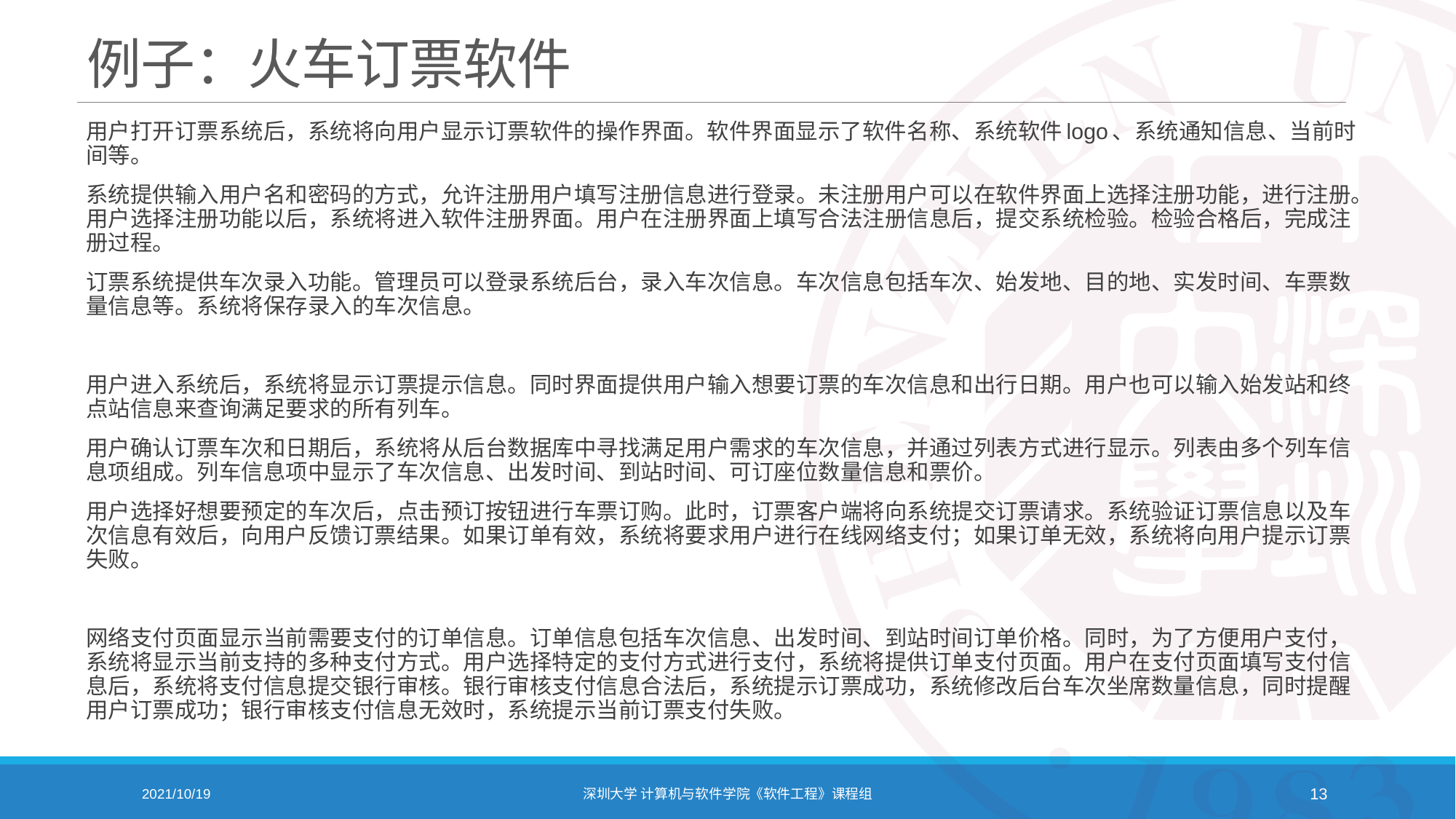

# 例子：火车订票软件
用户打开订票系统后，系统将向用户显示订票软件的操作界面。软件界面显示了软件名称、系统软件logo、系统通知信息、当前时间等。
系统提供输入用户名和密码的方式，允许注册用户填写注册信息进行登录。未注册用户可以在软件界面上选择注册功能，进行注册。用户选择注册功能以后，系统将进入软件注册界面。用户在注册界面上填写合法注册信息后，提交系统检验。检验合格后，完成注册过程。
订票系统提供车次录入功能。管理员可以登录系统后台，录入车次信息。车次信息包括车次、始发地、目的地、实发时间、车票数量信息等。系统将保存录入的车次信息。

用户进入系统后，系统将显示订票提示信息。同时界面提供用户输入想要订票的车次信息和出行日期。用户也可以输入始发站和终点站信息来查询满足要求的所有列车。
用户确认订票车次和日期后，系统将从后台数据库中寻找满足用户需求的车次信息，并通过列表方式进行显示。列表由多个列车信息项组成。列车信息项中显示了车次信息、出发时间、到站时间、可订座位数量信息和票价。
用户选择好想要预定的车次后，点击预订按钮进行车票订购。此时，订票客户端将向系统提交订票请求。系统验证订票信息以及车次信息有效后，向用户反馈订票结果。如果订单有效，系统将要求用户进行在线网络支付；如果订单无效，系统将向用户提示订票失败。

网络支付页面显示当前需要支付的订单信息。订单信息包括车次信息、出发时间、到站时间订单价格。同时，为了方便用户支付，系统将显示当前支持的多种支付方式。用户选择特定的支付方式进行支付，系统将提供订单支付页面。用户在支付页面填写支付信息后，系统将支付信息提交银行审核。银行审核支付信息合法后，系统提示订票成功，系统修改后台车次坐席数量信息，同时提醒用户订票成功；银行审核支付信息无效时，系统提示当前订票支付失败。
2021/10/19
深圳大学 计算机与软件学院《软件工程》课程组
13